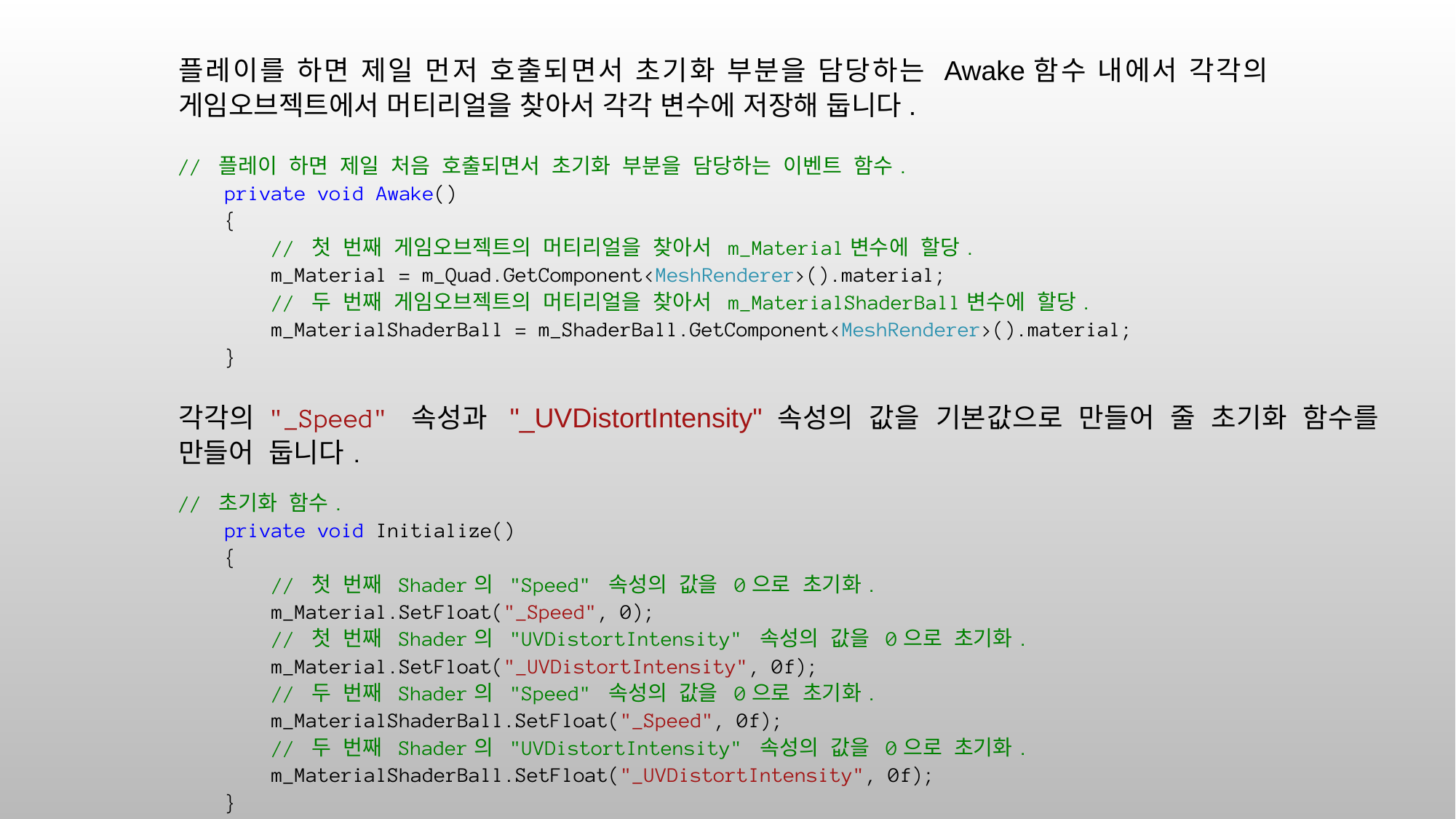

플레이를 하면 제일 먼저 호출되면서 초기화 부분을 담당하는 Awake함수 내에서 각각의 게임오브젝트에서 머티리얼을 찾아서 각각 변수에 저장해 둡니다.
// 플레이 하면 제일 처음 호출되면서 초기화 부분을 담당하는 이벤트 함수.
    private void Awake()
    {
        // 첫 번째 게임오브젝트의 머티리얼을 찾아서 m_Material변수에 할당.
        m_Material = m_Quad.GetComponent<MeshRenderer>().material;
        // 두 번째 게임오브젝트의 머티리얼을 찾아서 m_MaterialShaderBall변수에 할당.
        m_MaterialShaderBall = m_ShaderBall.GetComponent<MeshRenderer>().material;
    }
각각의 "_Speed" 속성과 "_UVDistortIntensity" 속성의 값을 기본값으로 만들어 줄 초기화 함수를 만들어 둡니다.
// 초기화 함수.
    private void Initialize()
    {
        // 첫 번째 Shader의 "Speed" 속성의 값을 0으로 초기화.
        m_Material.SetFloat("_Speed", 0);
        // 첫 번째 Shader의 "UVDistortIntensity" 속성의 값을 0으로 초기화.
        m_Material.SetFloat("_UVDistortIntensity", 0f);
        // 두 번째 Shader의 "Speed" 속성의 값을 0으로 초기화.
        m_MaterialShaderBall.SetFloat("_Speed", 0f);
        // 두 번째 Shader의 "UVDistortIntensity" 속성의 값을 0으로 초기화.
        m_MaterialShaderBall.SetFloat("_UVDistortIntensity", 0f);
    }